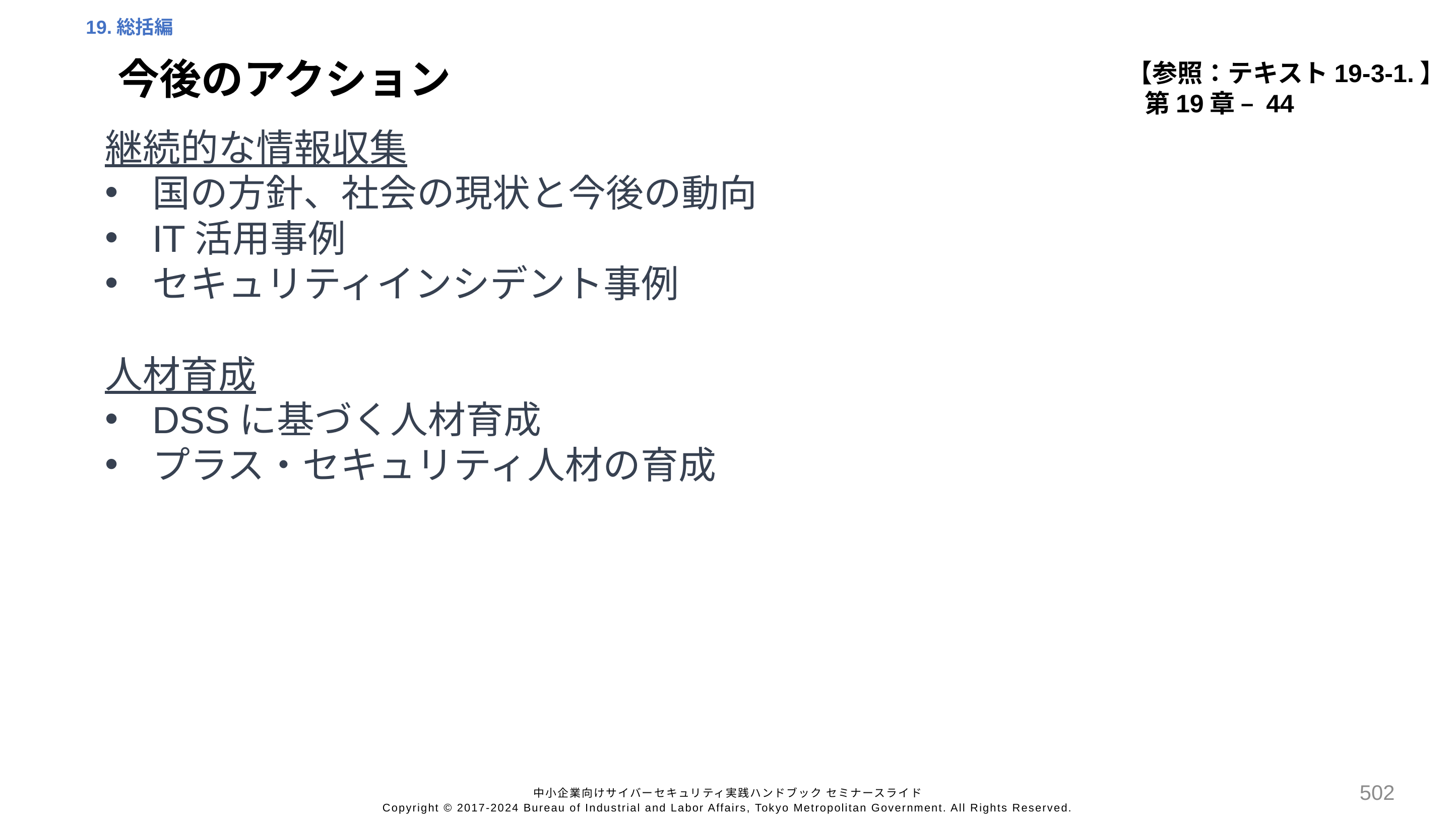

19.総括編
【参照：テキスト19-3-1.】
第19章 – 44
今後のアクション
継続的な情報収集
国の方針、社会の現状と今後の動向
IT活用事例
セキュリティインシデント事例

人材育成
DSSに基づく人材育成
プラス・セキュリティ人材の育成
502